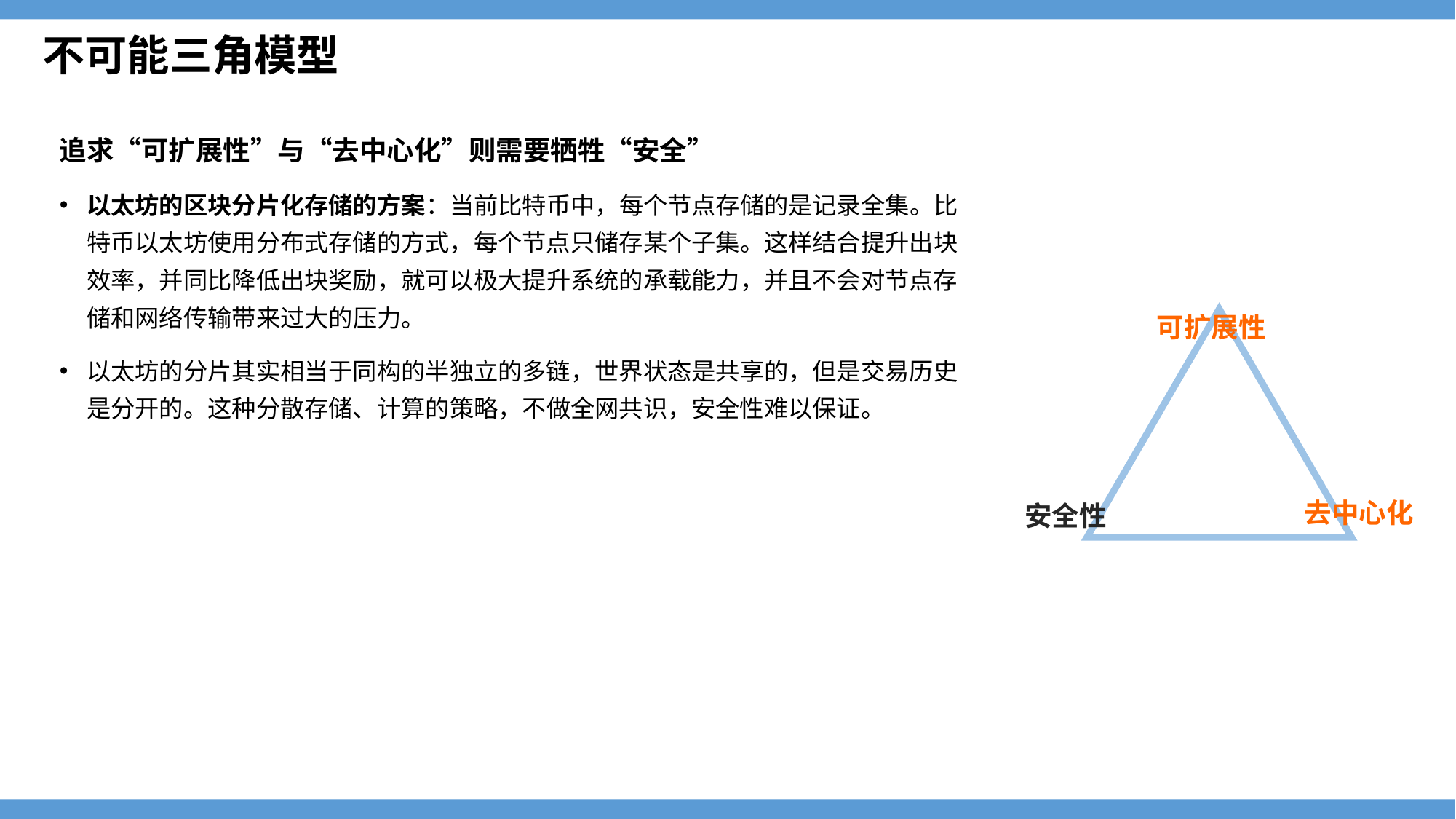

# 不可能三角模型
追求“可扩展性”与“去中心化”则需要牺牲“安全”
以太坊的区块分片化存储的方案：当前比特币中，每个节点存储的是记录全集。比特币以太坊使用分布式存储的方式，每个节点只储存某个子集。这样结合提升出块效率，并同比降低出块奖励，就可以极大提升系统的承载能力，并且不会对节点存储和网络传输带来过大的压力。
以太坊的分片其实相当于同构的半独立的多链，世界状态是共享的，但是交易历史是分开的。这种分散存储、计算的策略，不做全网共识，安全性难以保证。

可扩展性

去中心化
安全性